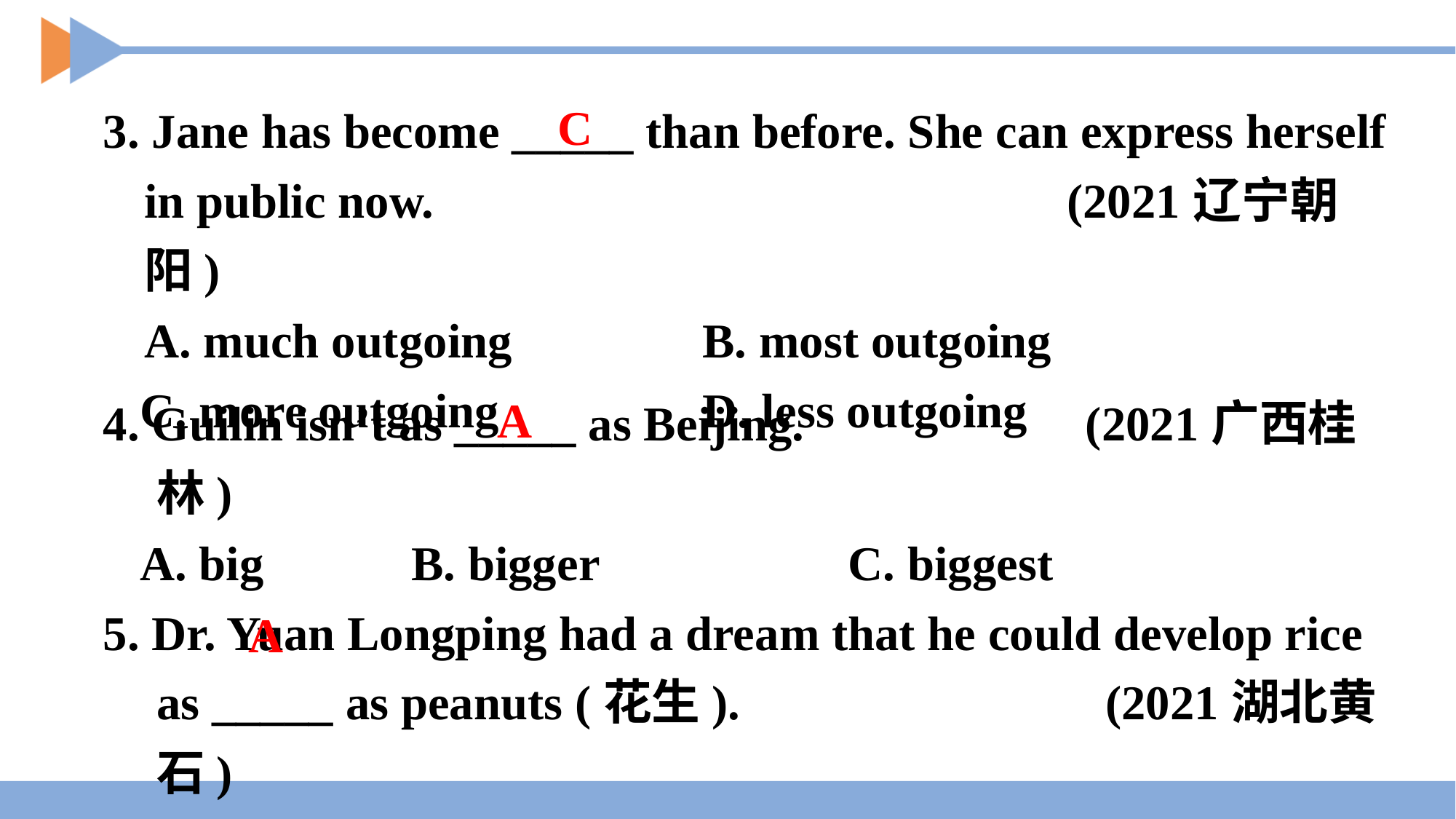

3. Jane has become _____ than before. She can express herself in public now.                                                    (2021辽宁朝阳)
	A. much outgoing	          B. most outgoing
   C. more outgoing	          D. less outgoing
C
4. Guilin isn’t as _____ as Beijing.                       (2021广西桂林)
   A. big		   B. bigger	            C. biggest
5. Dr. Yuan Longping had a dream that he could develop rice as _____ as peanuts (花生).                              (2021湖北黄石)
    A. large            B. largest	   C. larger        D. the largest
A
A